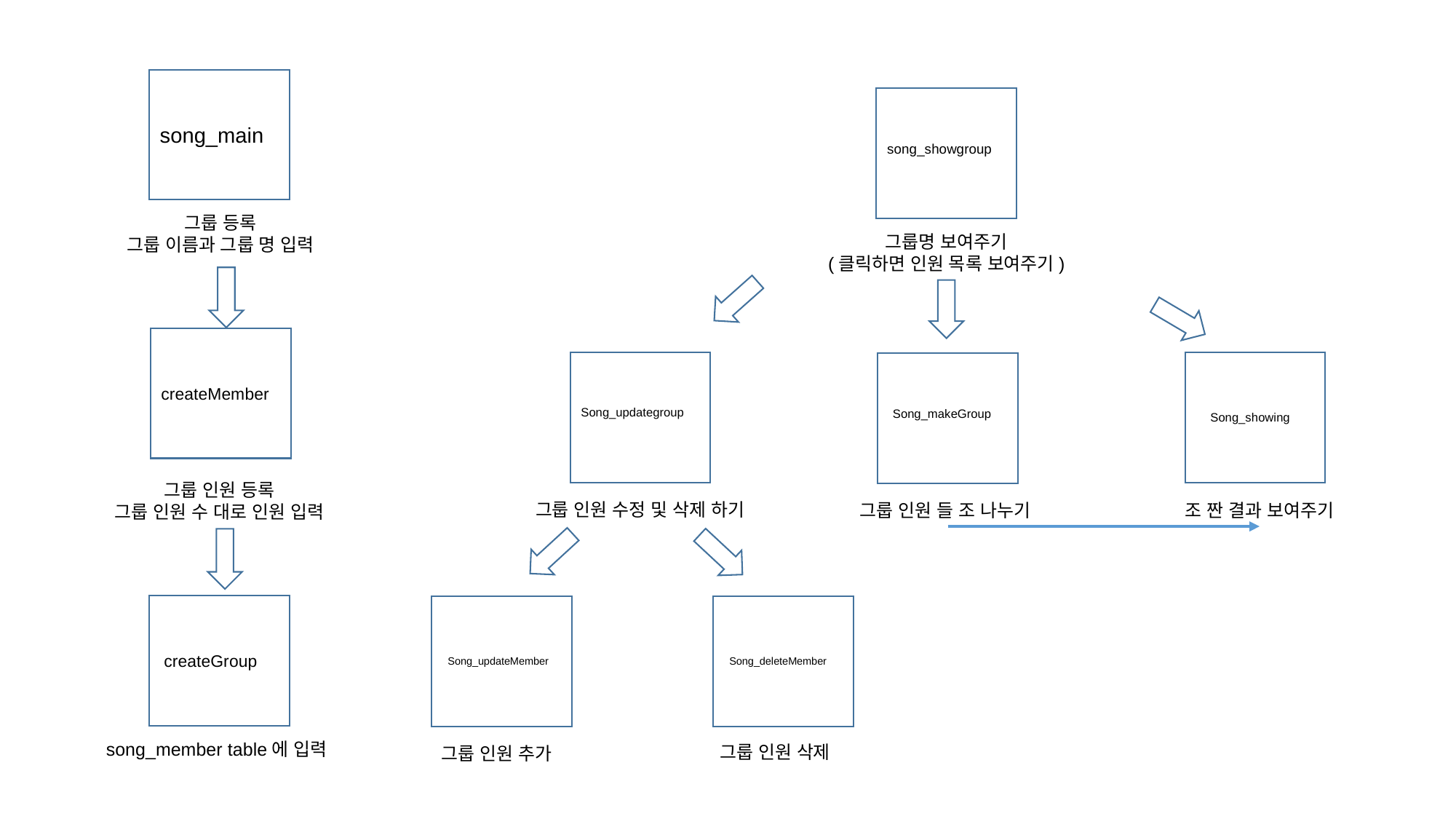

song_main

song_showgroup
그룹 등록
그룹 이름과 그룹 명 입력
그룹명 보여주기
(클릭하면 인원 목록 보여주기)

createMember

Song_updategroup

Song_showing

Song_makeGroup
그룹 인원 등록
그룹 인원 수 대로 인원 입력
그룹 인원 수정 및 삭제 하기
조 짠 결과 보여주기
그룹 인원 들 조 나누기

createGroup

Song_updateMember

Song_deleteMember
song_member table에 입력
그룹 인원 삭제
그룹 인원 추가